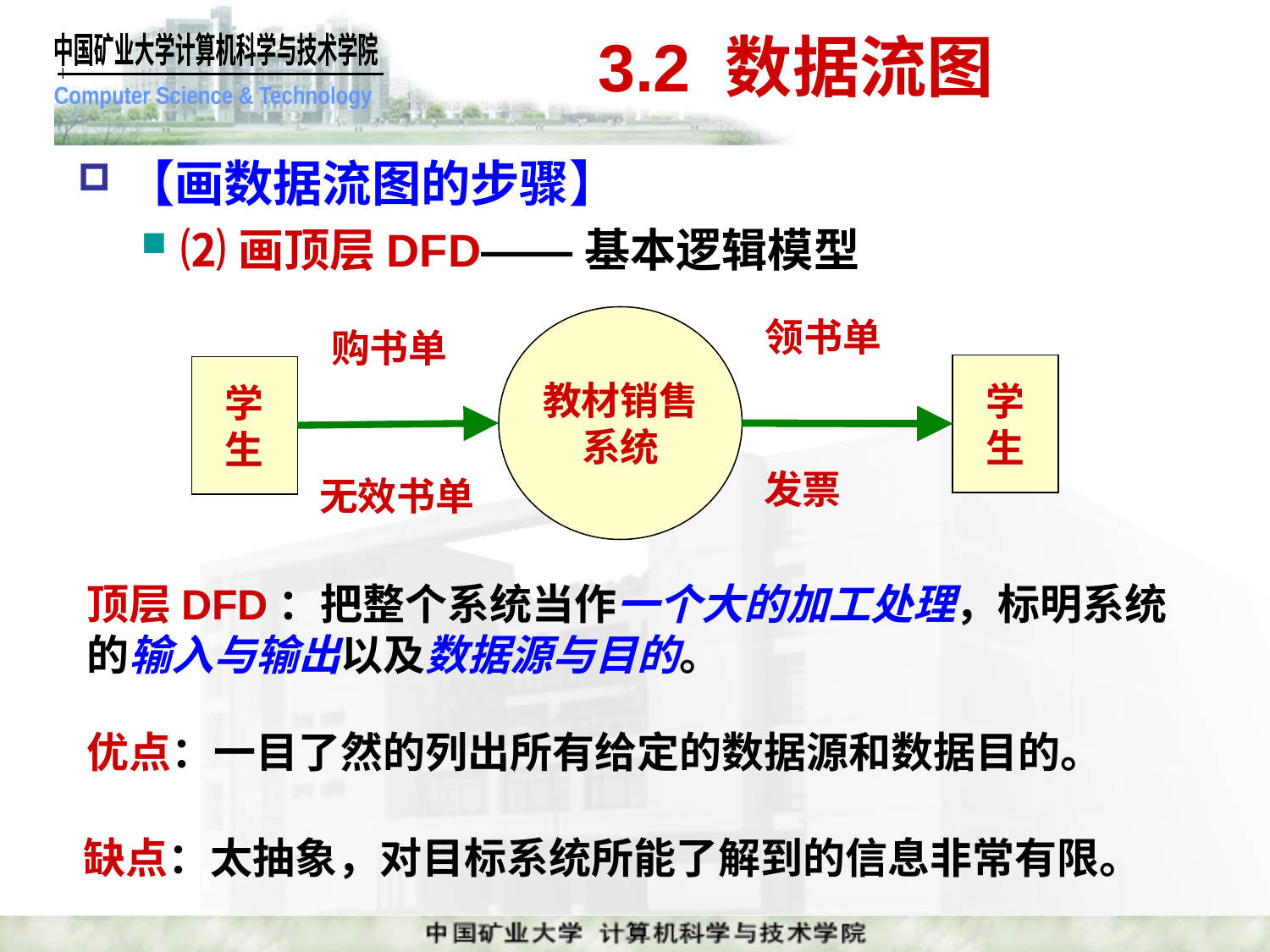

# 3.2 数据流图
【画数据流图的步骤】
⑵画顶层DFD——基本逻辑模型

教材销售
系统
学
生
学
生
领书单
购书单
发票
无效书单
顶层DFD：把整个系统当作一个大的加工处理，标明系统的输入与输出以及数据源与目的。
优点：一目了然的列出所有给定的数据源和数据目的。
缺点：太抽象，对目标系统所能了解到的信息非常有限。
16